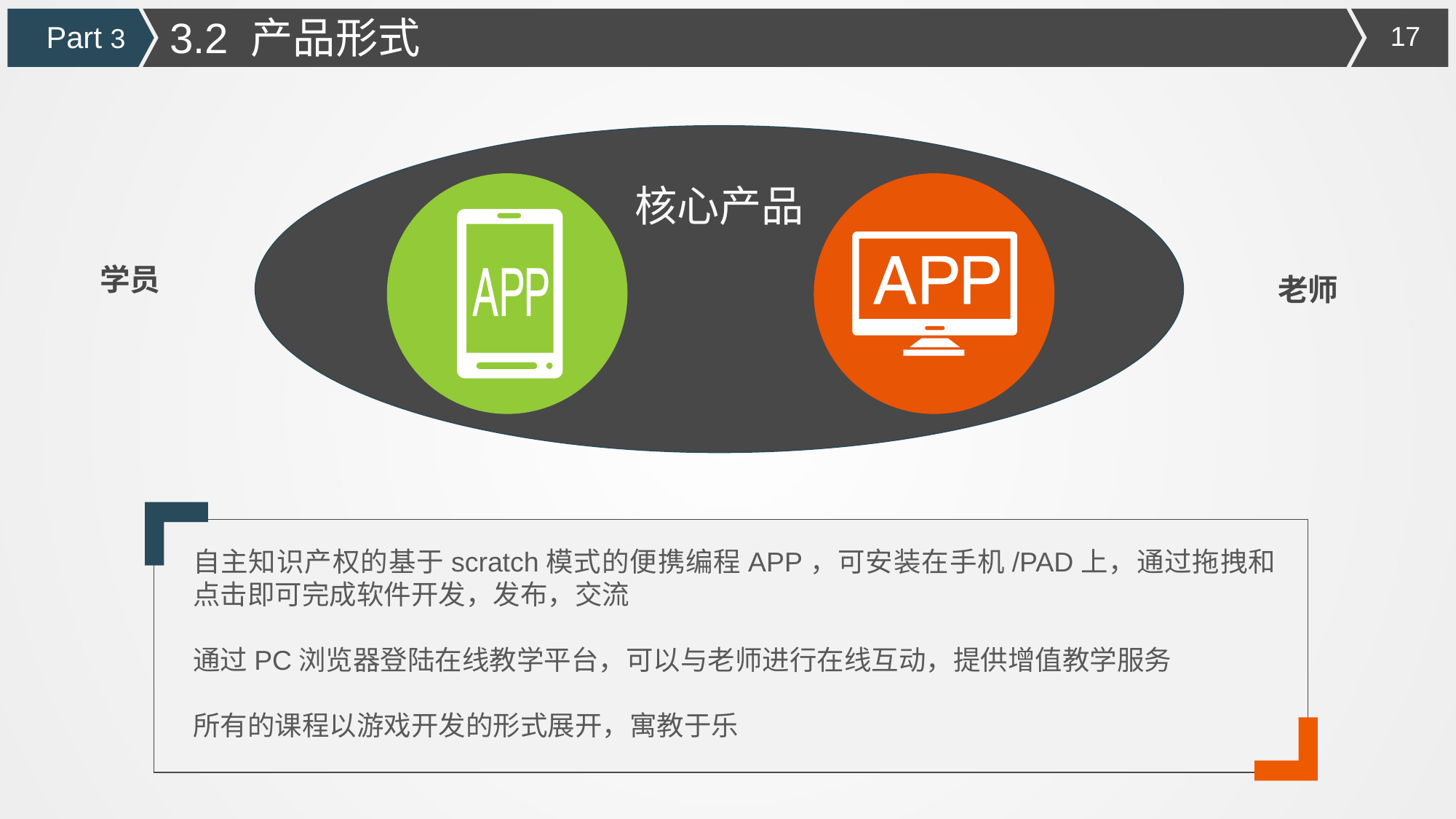

3.2 产品形式
Part 3
核心产品

学员

老师

自主知识产权的基于scratch模式的便携编程APP，可安装在手机/PAD上，通过拖拽和点击即可完成软件开发，发布，交流

通过PC浏览器登陆在线教学平台，可以与老师进行在线互动，提供增值教学服务

所有的课程以游戏开发的形式展开，寓教于乐